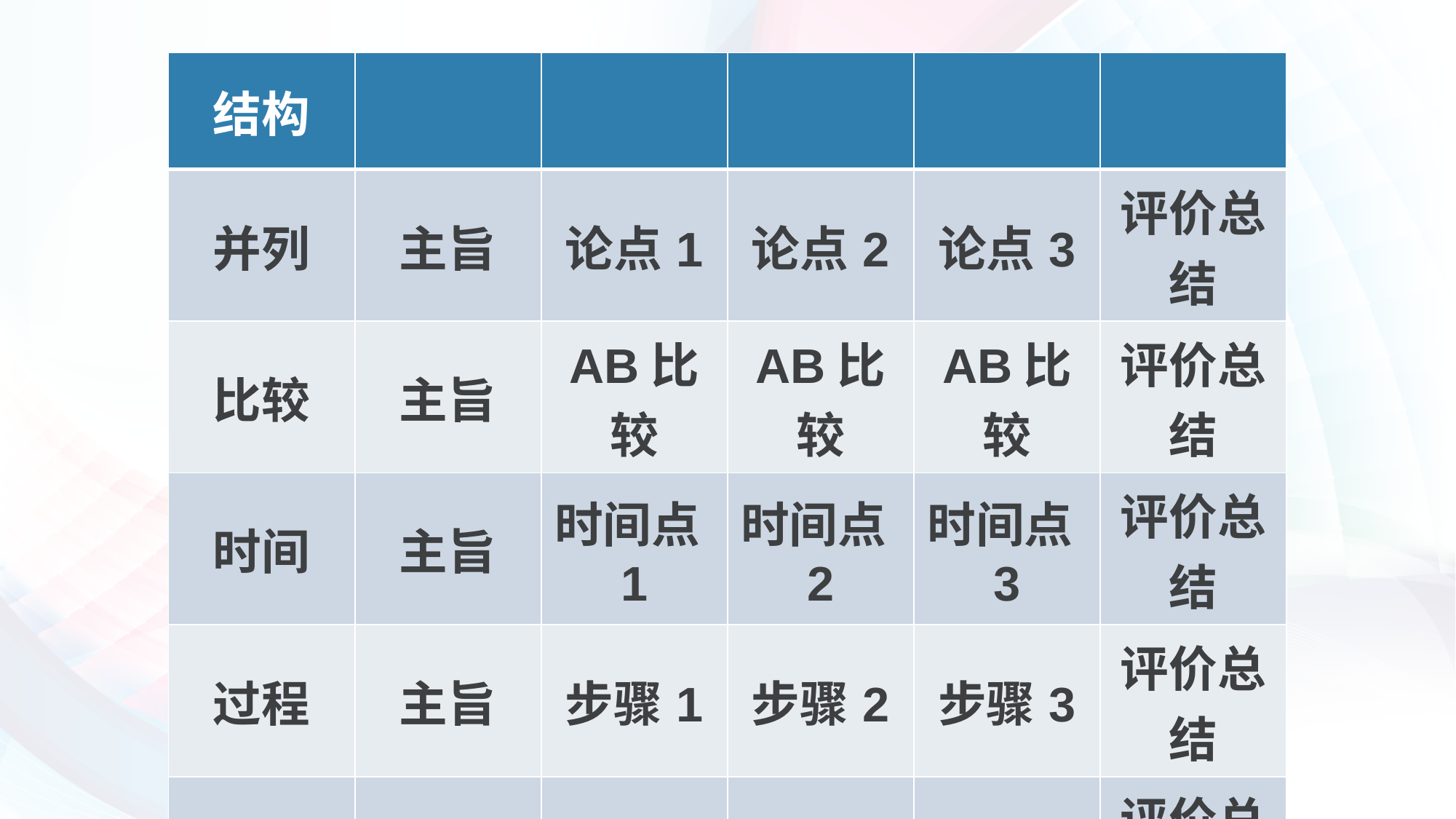

| 结构 |  |  |  |  |  |
| --- | --- | --- | --- | --- | --- |
| 并列 | 主旨 | 论点1 | 论点2 | 论点3 | 评价总结 |
| 比较 | 主旨 | AB比较 | AB比较 | AB比较 | 评价总结 |
| 时间 | 主旨 | 时间点1 | 时间点2 | 时间点3 | 评价总结 |
| 过程 | 主旨 | 步骤1 | 步骤2 | 步骤3 | 评价总结 |
| 问答 | 主旨 | 回答1 | 问答2 | 问答3 | 评价总结 |